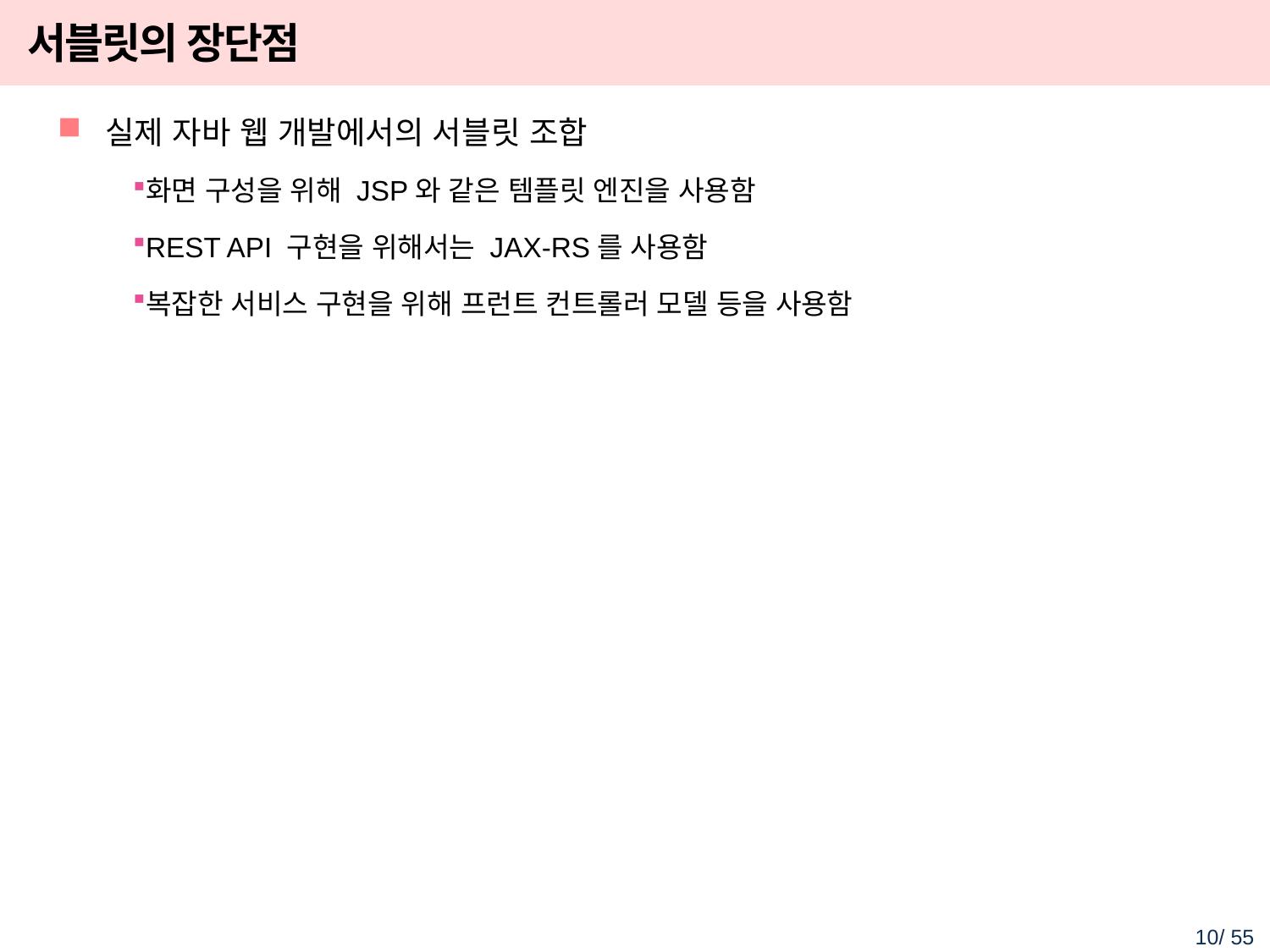

# 서블릿의 장단점
실제 자바 웹 개발에서의 서블릿 조합
화면 구성을 위해 JSP와 같은 템플릿 엔진을 사용함
REST API 구현을 위해서는 JAX-RS를 사용함
복잡한 서비스 구현을 위해 프런트 컨트롤러 모델 등을 사용함